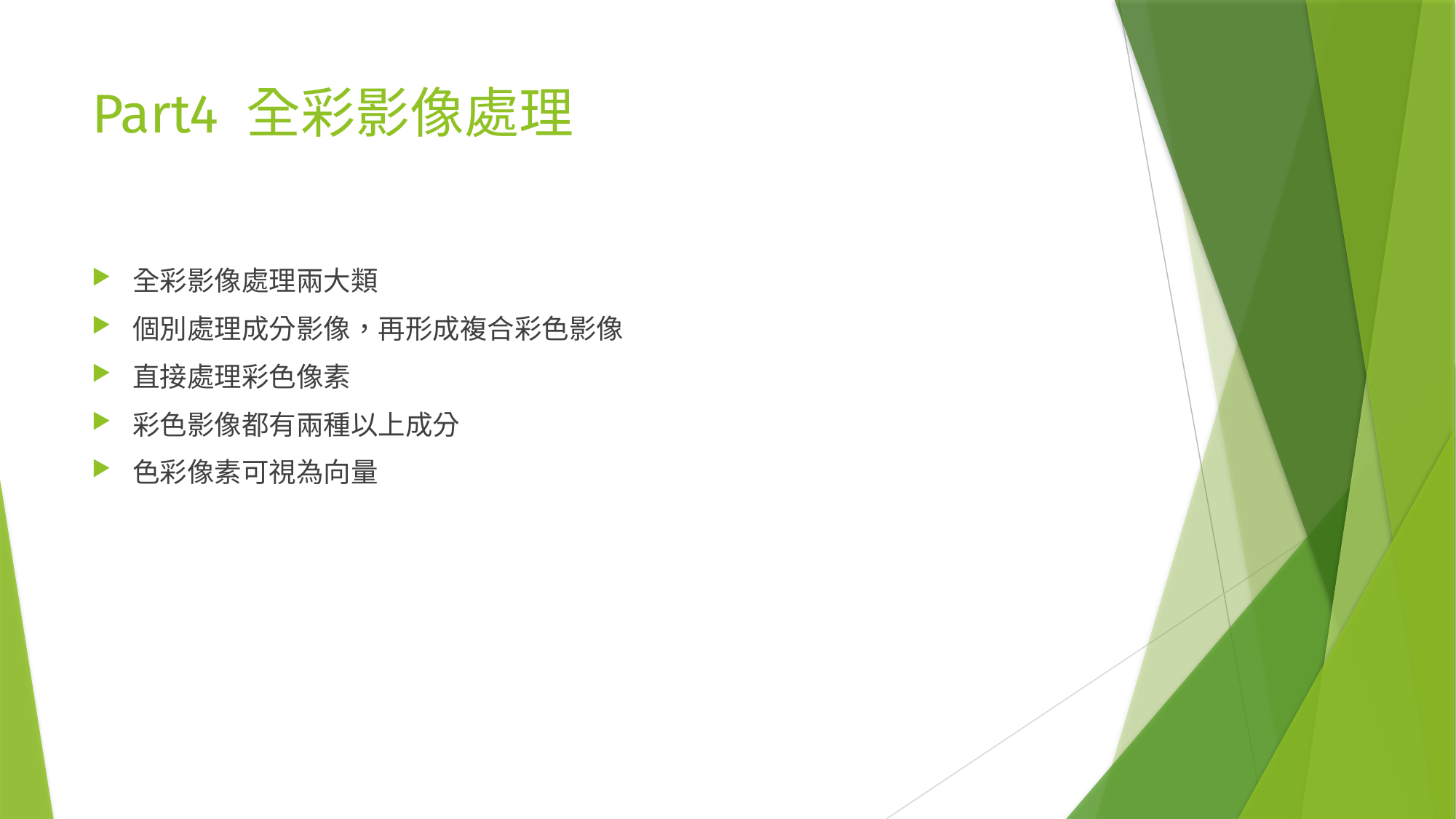

# Part4 全彩影像處理
全彩影像處理兩大類
個別處理成分影像，再形成複合彩色影像
直接處理彩色像素
彩色影像都有兩種以上成分
色彩像素可視為向量